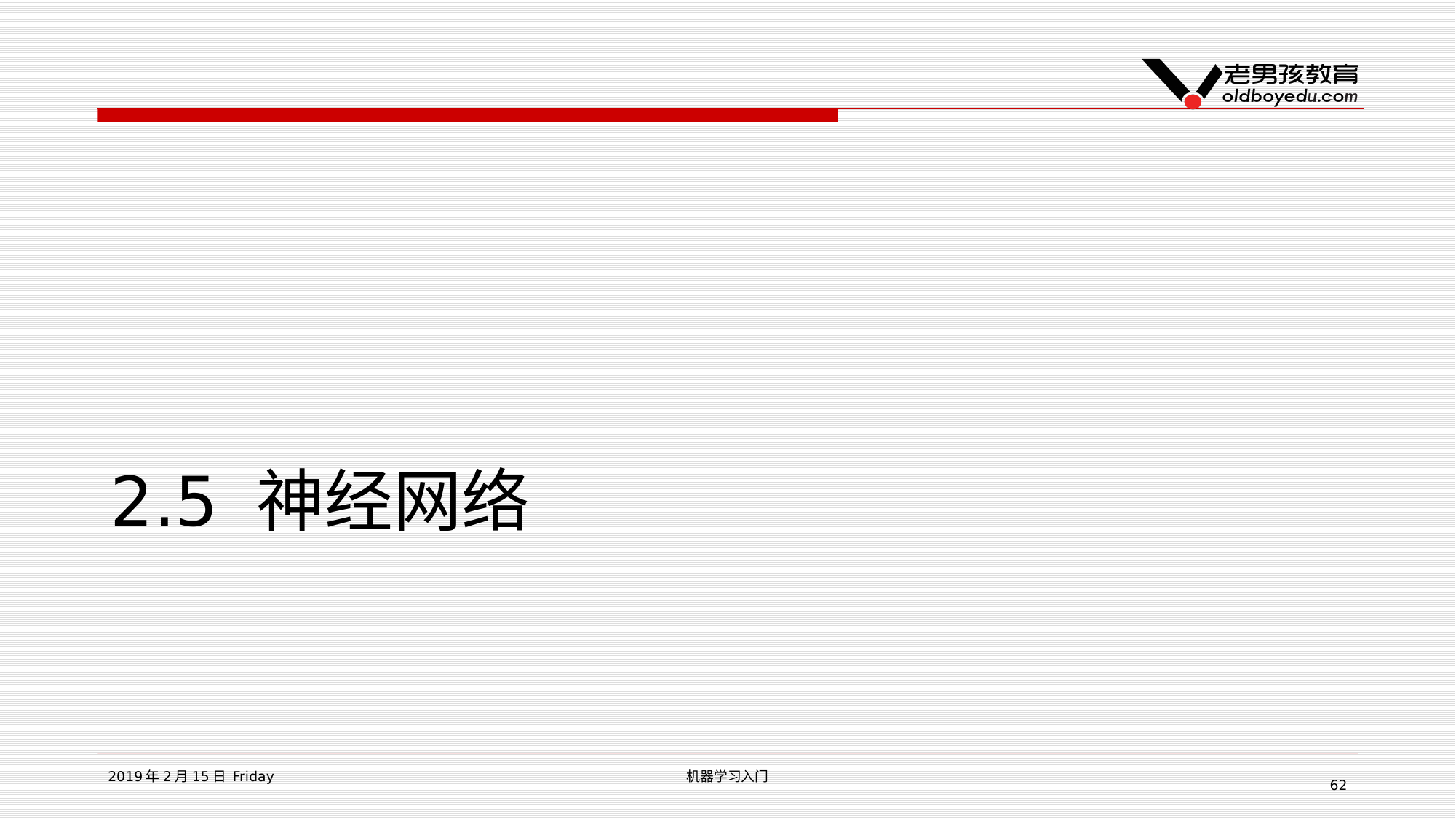

# 2.5 神经网络

2019年2月15日 Friday
机器学习入门
62